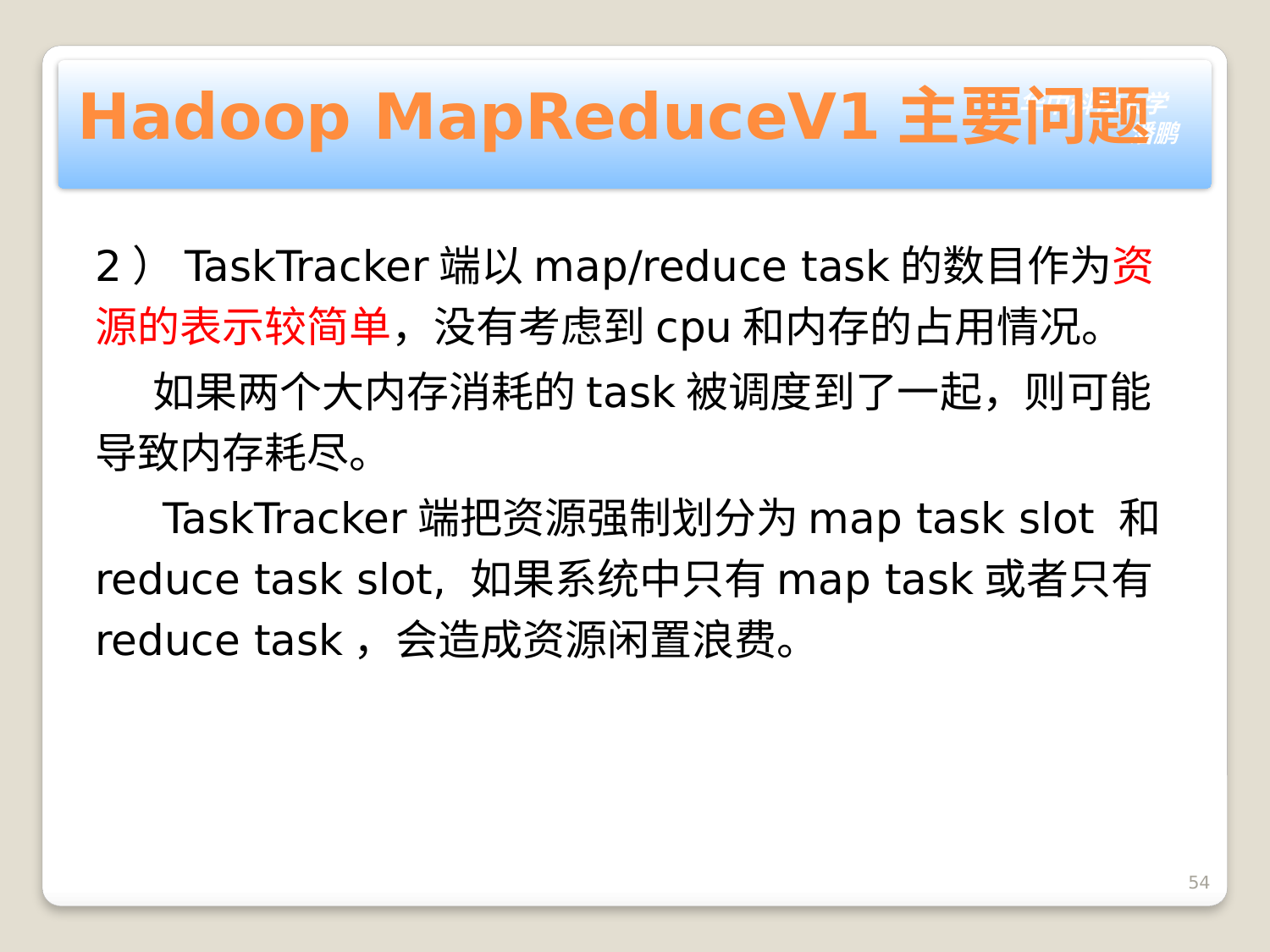

# Hadoop MapReduceV1主要问题
2）TaskTracker端以map/reduce task的数目作为资源的表示较简单，没有考虑到cpu和内存的占用情况。
     如果两个大内存消耗的task被调度到了一起，则可能导致内存耗尽。
     TaskTracker端把资源强制划分为map task slot 和 reduce task slot, 如果系统中只有map task或者只有 reduce task，会造成资源闲置浪费。

54